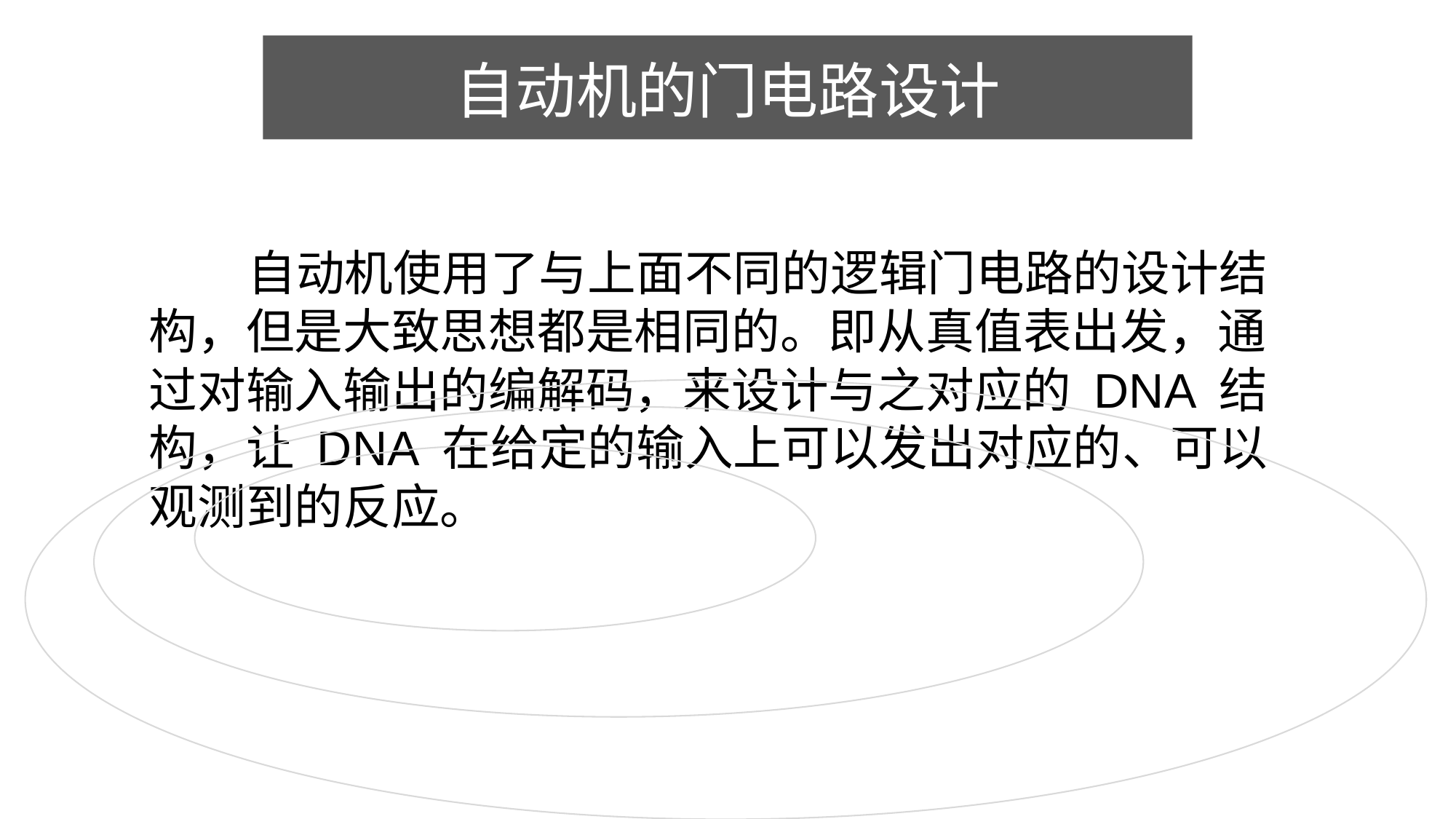

自动机的门电路设计
        自动机使用了与上面不同的逻辑门电路的设计结构，但是大致思想都是相同的。即从真值表出发，通过对输入输出的编解码，来设计与之对应的 DNA 结构，让 DNA 在给定的输入上可以发出对应的、可以观测到的反应。